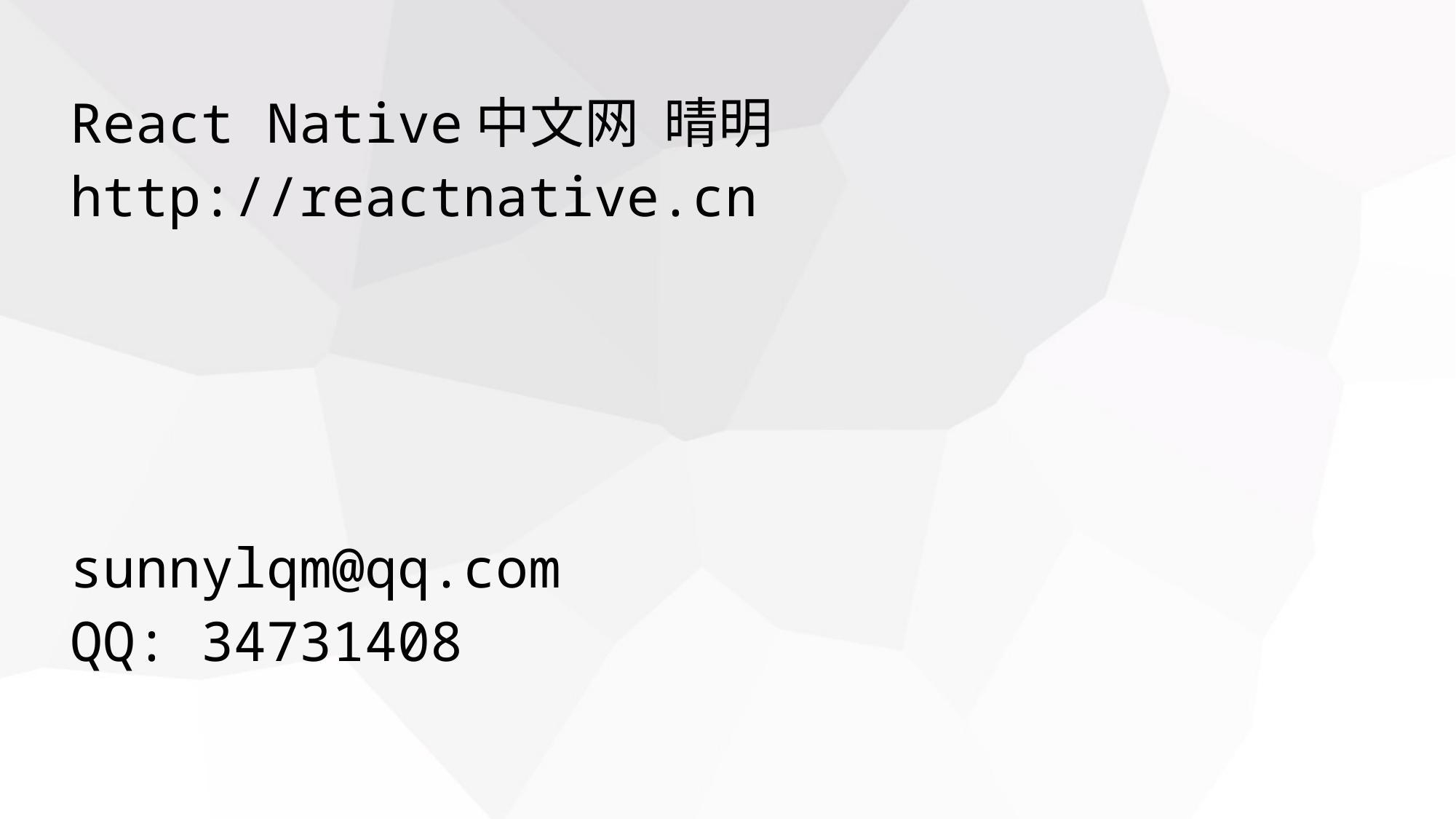

React Native中文网  晴明
http://reactnative.cn

sunnylqm@qq.com
QQ: 34731408